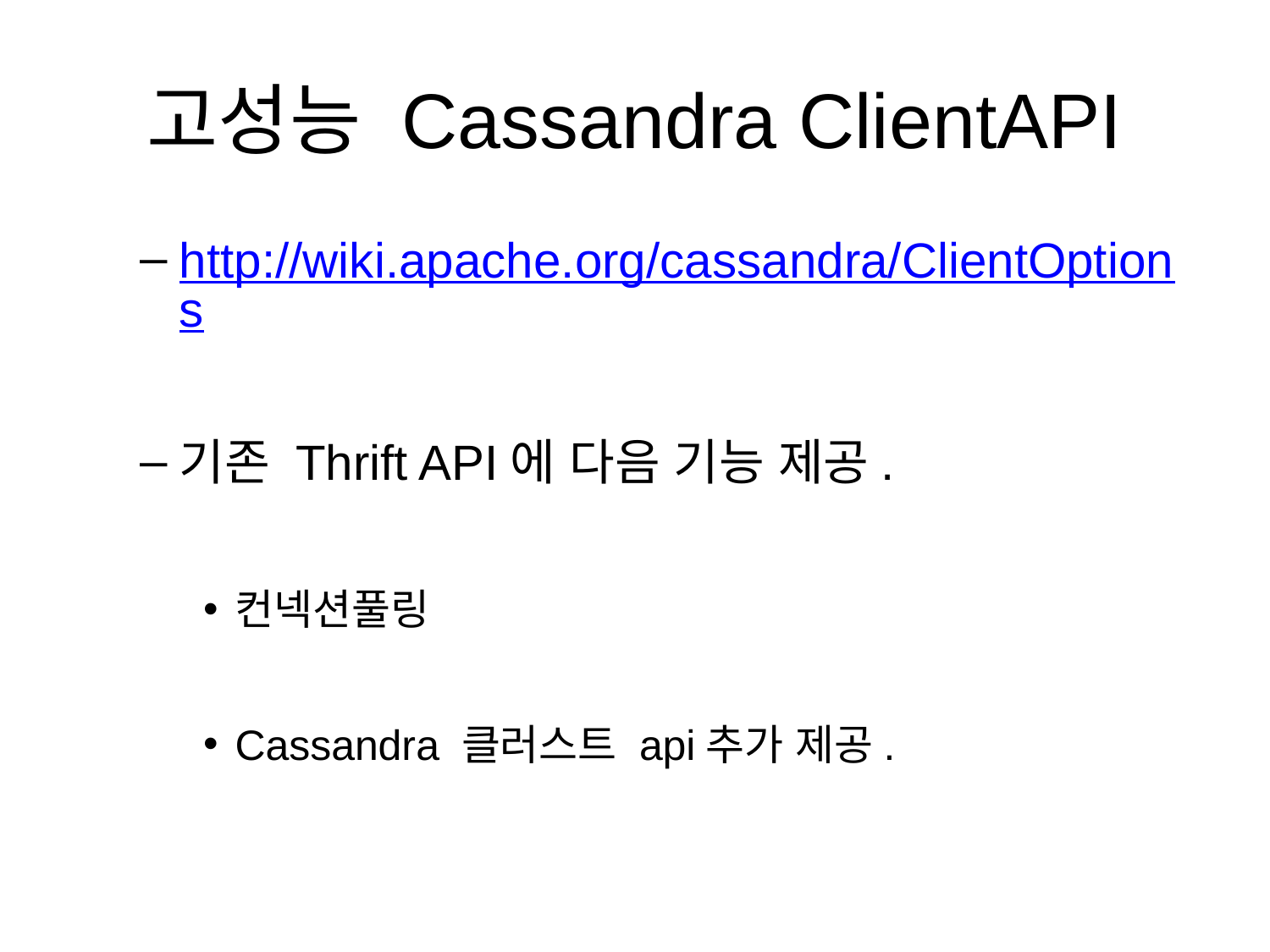

# 고성능 Cassandra ClientAPI
http://wiki.apache.org/cassandra/ClientOptions

기존 Thrift API에 다음 기능 제공.

컨넥션풀링

Cassandra 클러스트 api추가 제공.